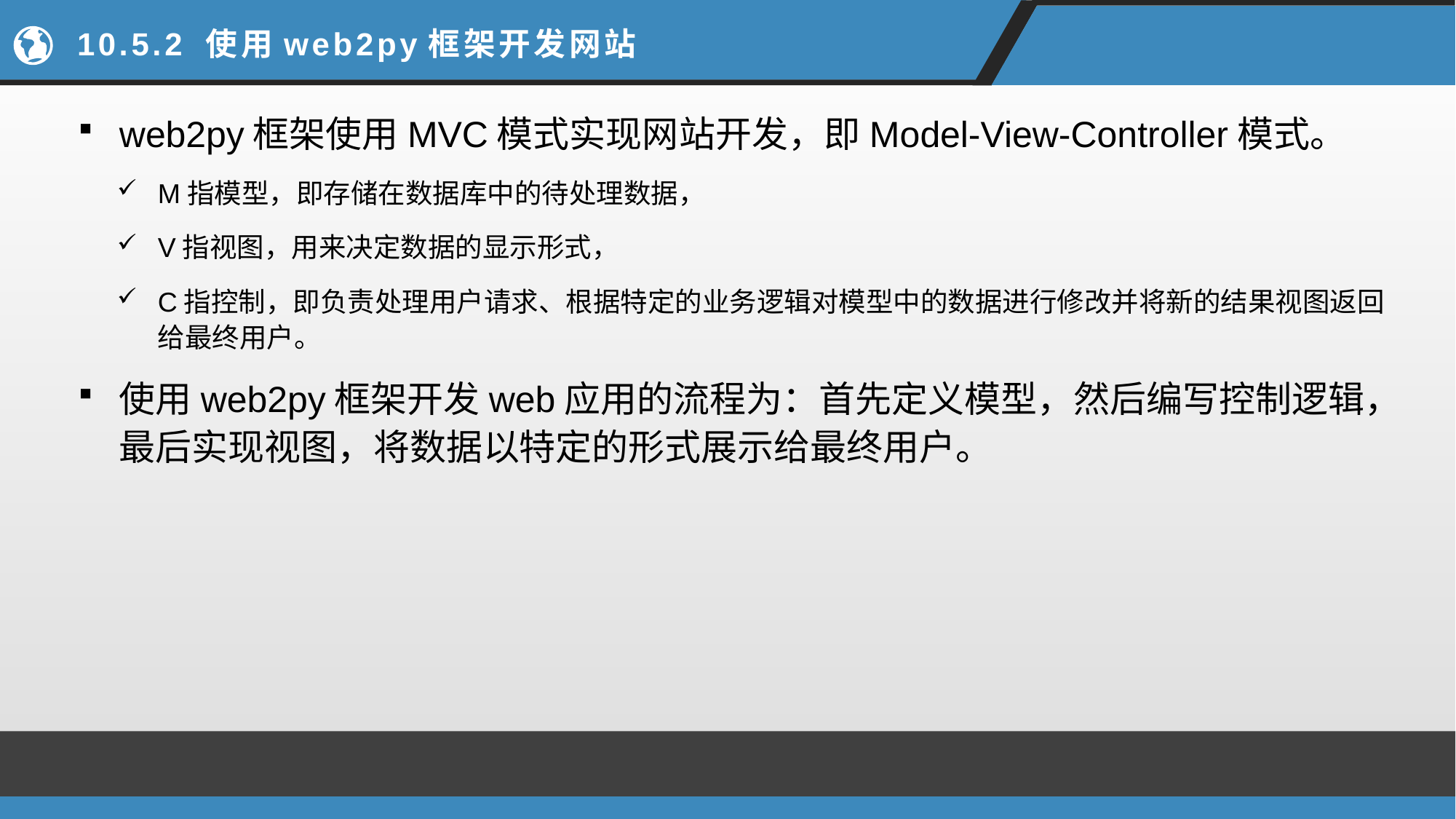

# 10.5.2 使用web2py框架开发网站

web2py框架使用MVC模式实现网站开发，即Model-View-Controller模式。
M指模型，即存储在数据库中的待处理数据，
V指视图，用来决定数据的显示形式，
C指控制，即负责处理用户请求、根据特定的业务逻辑对模型中的数据进行修改并将新的结果视图返回给最终用户。
使用web2py框架开发web应用的流程为：首先定义模型，然后编写控制逻辑，最后实现视图，将数据以特定的形式展示给最终用户。